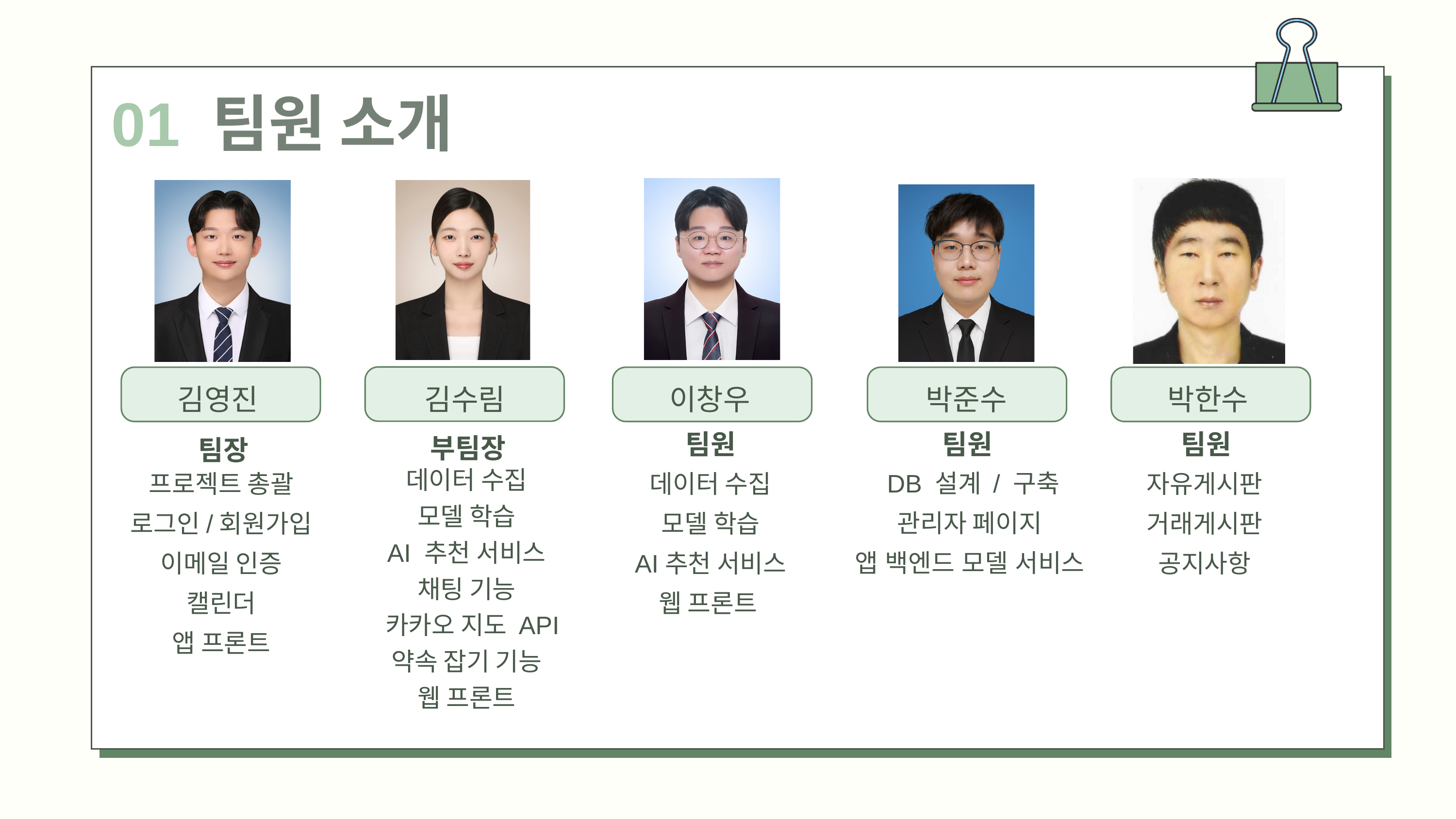

01 팀원 소개

김영진

박준수

박한수

김수림

이창우

팀원
팀원
팀원
부팀장
팀장
 DB 설계 / 구축
관리자 페이지
앱 백엔드 모델 서비스

프로젝트 총괄
로그인/회원가입
이메일 인증
캘린더
앱 프론트
데이터 수집
모델 학습
AI 추천 서비스
채팅 기능
 카카오 지도 API
약속 잡기 기능
웹 프론트
데이터 수집
모델 학습
AI추천 서비스
웹 프론트
자유게시판
거래게시판
공지사항